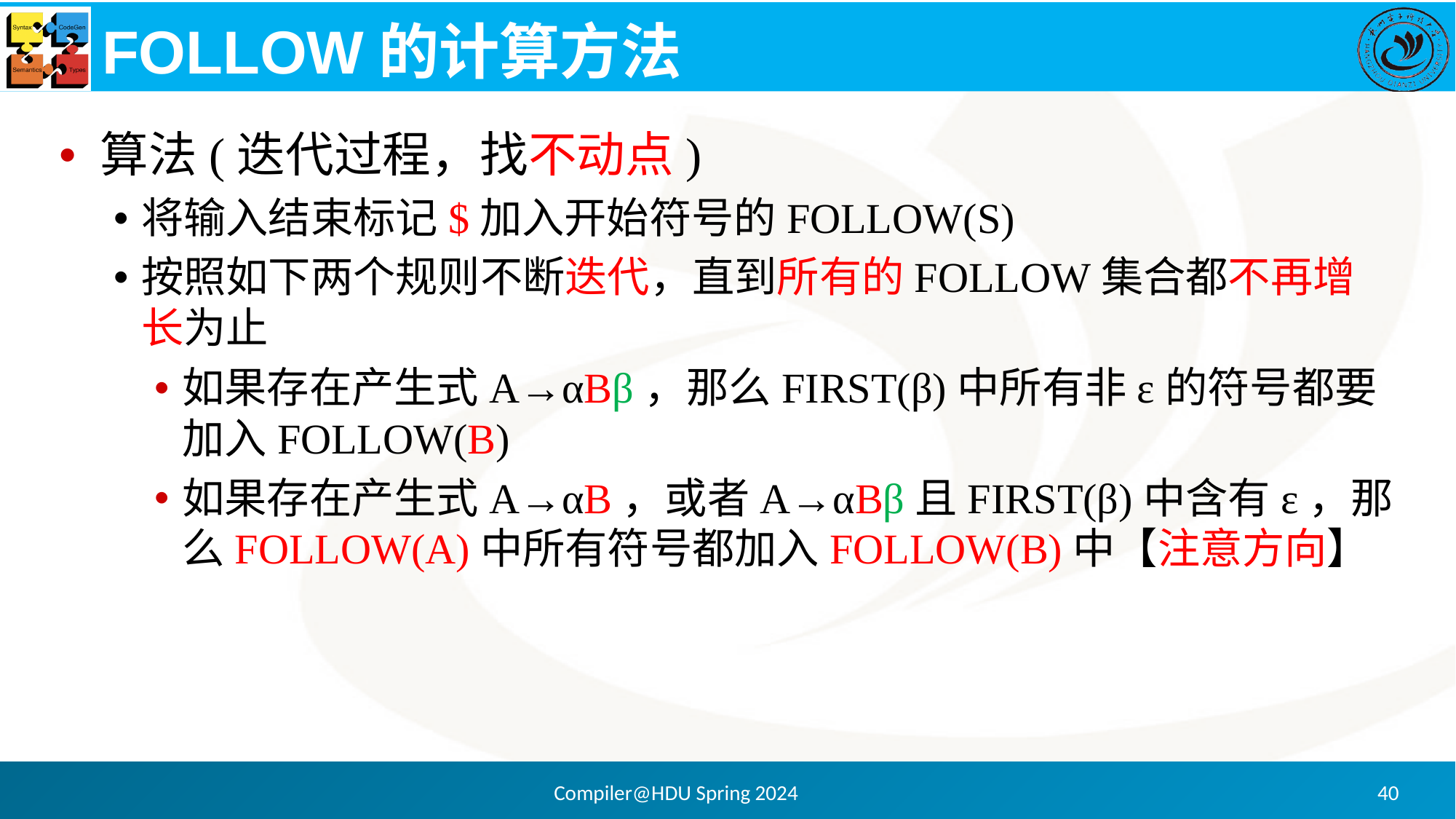

# FOLLOW的计算方法
算法(迭代过程，找不动点)
将输入结束标记$加入开始符号的FOLLOW(S)
按照如下两个规则不断迭代，直到所有的FOLLOW集合都不再增长为止
如果存在产生式A→αBβ，那么FIRST(β)中所有非ε的符号都要加入FOLLOW(B)
如果存在产生式A→αB，或者A→αBβ且FIRST(β)中含有ε，那么FOLLOW(A)中所有符号都加入FOLLOW(B)中【注意方向】
Compiler@HDU Spring 2024
40